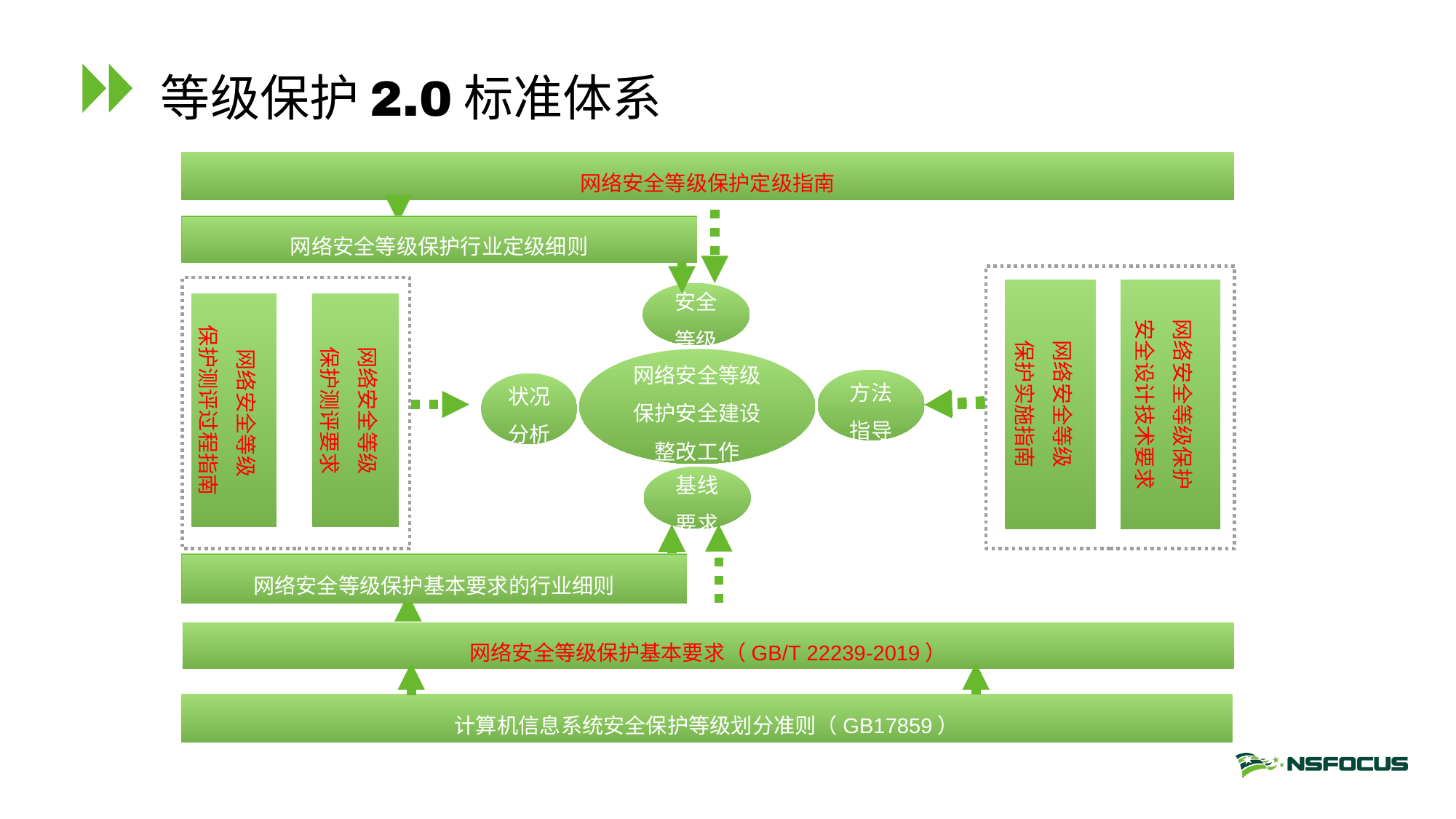

# 等级保护2.0标准体系
网络安全等级保护定级指南
网络安全等级保护行业定级细则

网络安全等级
保护实施指南
网络安全等级保护
安全设计技术要求
安全等级
    网络安全等级
保护测评过程指南
网络安全等级
保护测评要求
网络安全等级
保护安全建设
整改工作
方法指导
状况分析
基线要求
网络安全等级保护基本要求的行业细则
网络安全等级保护基本要求（GB/T 22239-2019）
计算机信息系统安全保护等级划分准则（GB17859）